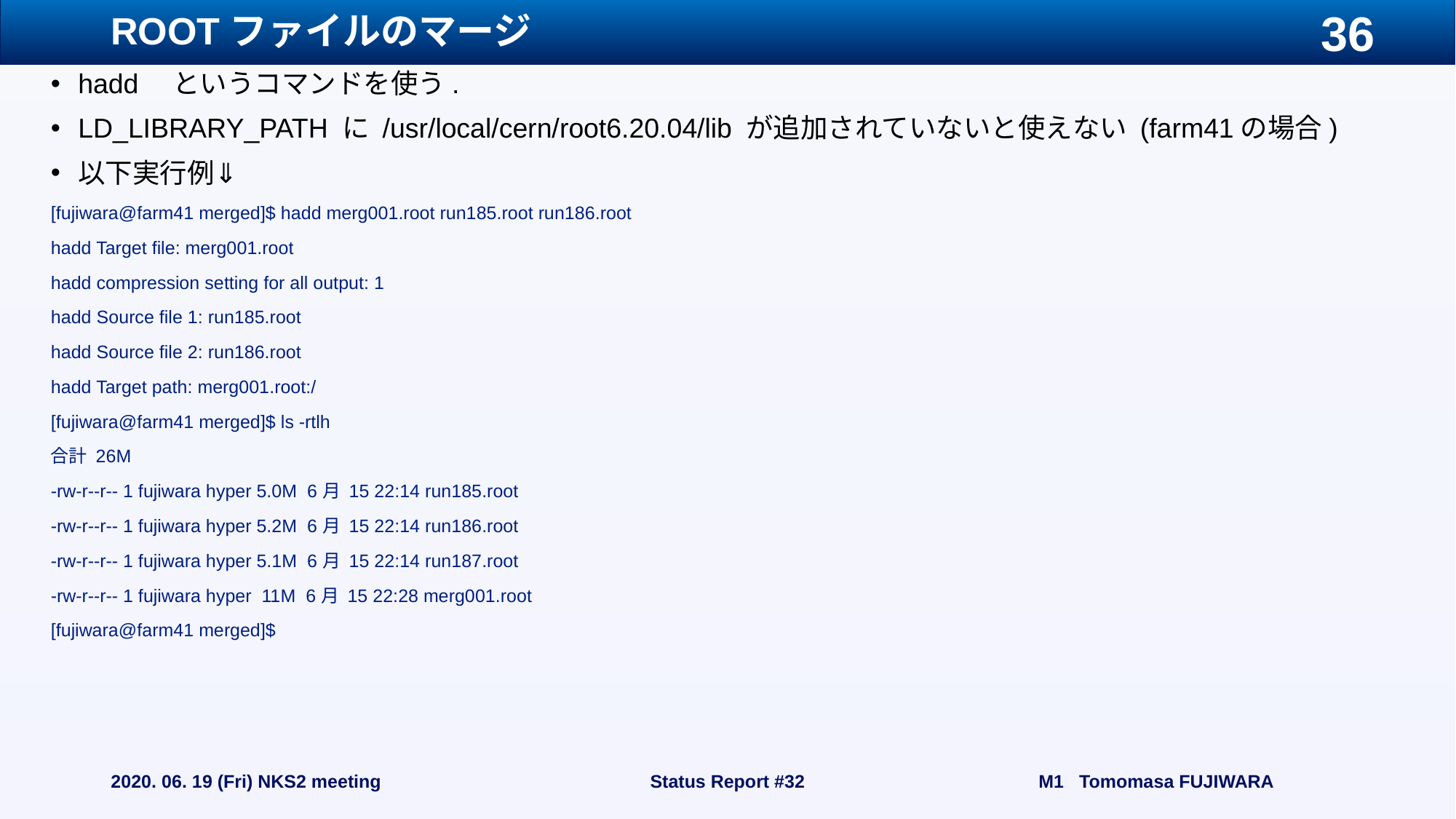

# ROOTファイルのマージ
hadd　というコマンドを使う.
LD_LIBRARY_PATH に /usr/local/cern/root6.20.04/lib が追加されていないと使えない (farm41の場合)
以下実行例⇓
[fujiwara@farm41 merged]$ hadd merg001.root run185.root run186.root
hadd Target file: merg001.root
hadd compression setting for all output: 1
hadd Source file 1: run185.root
hadd Source file 2: run186.root
hadd Target path: merg001.root:/
[fujiwara@farm41 merged]$ ls -rtlh
合計 26M
-rw-r--r-- 1 fujiwara hyper 5.0M  6月 15 22:14 run185.root
-rw-r--r-- 1 fujiwara hyper 5.2M  6月 15 22:14 run186.root
-rw-r--r-- 1 fujiwara hyper 5.1M  6月 15 22:14 run187.root
-rw-r--r-- 1 fujiwara hyper  11M  6月 15 22:28 merg001.root
[fujiwara@farm41 merged]$

2020. 06. 19 (Fri) NKS2 meeting
Status Report #32